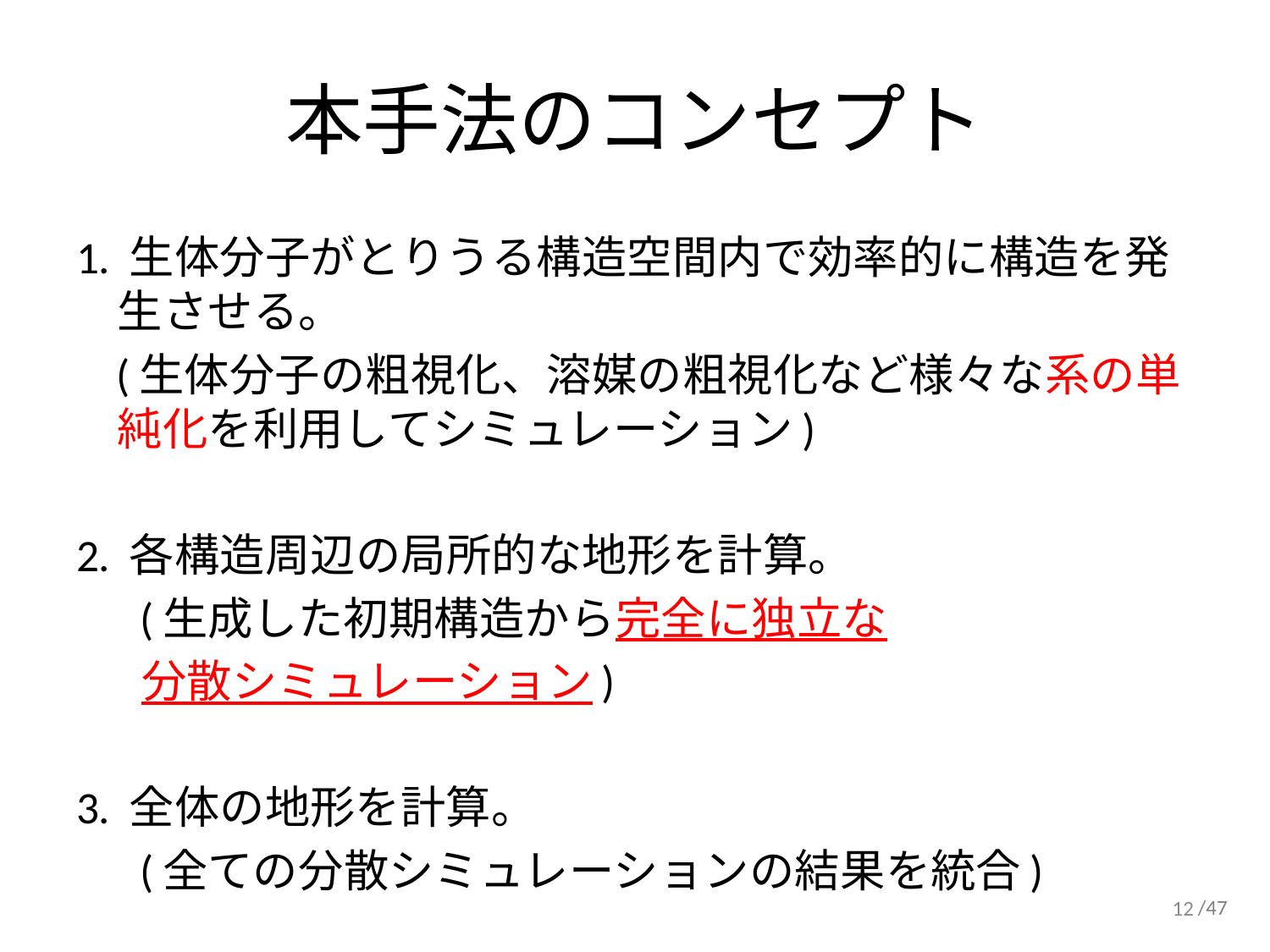

# 本手法のコンセプト
1. 生体分子がとりうる構造空間内で効率的に構造を発生させる。
    (生体分子の粗視化、溶媒の粗視化など様々な系の単純化を利用してシミュレーション)

2. 各構造周辺の局所的な地形を計算。
　 (生成した初期構造から完全に独立な
　  分散シミュレーション)

3. 全体の地形を計算。
　 (全ての分散シミュレーションの結果を統合)

12